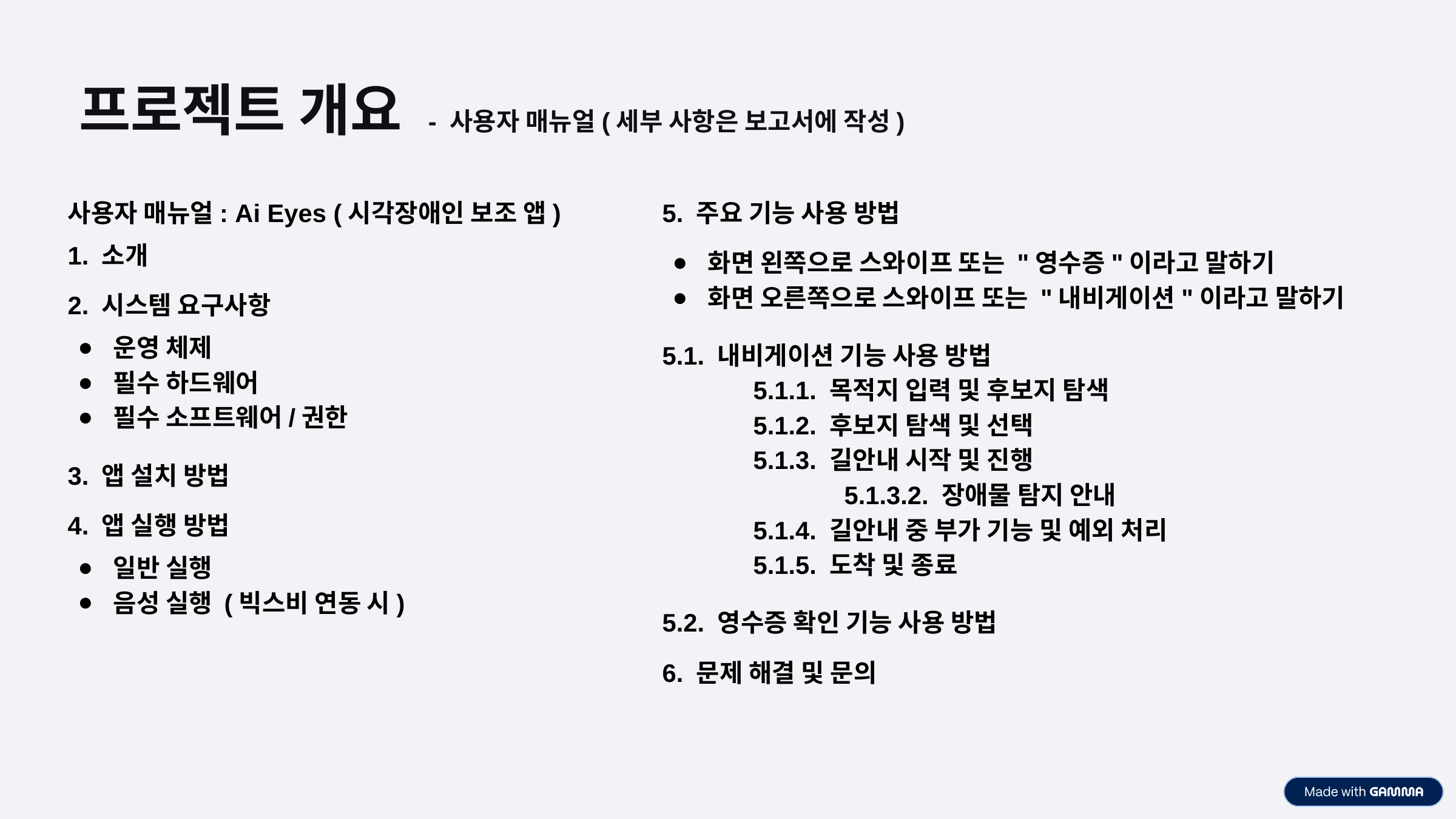

프로젝트 개요 - 사용자 매뉴얼(세부 사항은 보고서에 작성)
사용자 매뉴얼: Ai Eyes (시각장애인 보조 앱)
1. 소개
2. 시스템 요구사항
운영 체제
필수 하드웨어
필수 소프트웨어/권한
3. 앱 설치 방법
4. 앱 실행 방법
일반 실행
음성 실행 (빅스비 연동 시)
5. 주요 기능 사용 방법
화면 왼쪽으로 스와이프 또는 "영수증"이라고 말하기
화면 오른쪽으로 스와이프 또는 "내비게이션"이라고 말하기
5.1. 내비게이션 기능 사용 방법
	5.1.1. 목적지 입력 및 후보지 탐색
	5.1.2. 후보지 탐색 및 선택
	5.1.3. 길안내 시작 및 진행
		5.1.3.2. 장애물 탐지 안내
	5.1.4. 길안내 중 부가 기능 및 예외 처리
	5.1.5. 도착 및 종료
5.2. 영수증 확인 기능 사용 방법
6. 문제 해결 및 문의